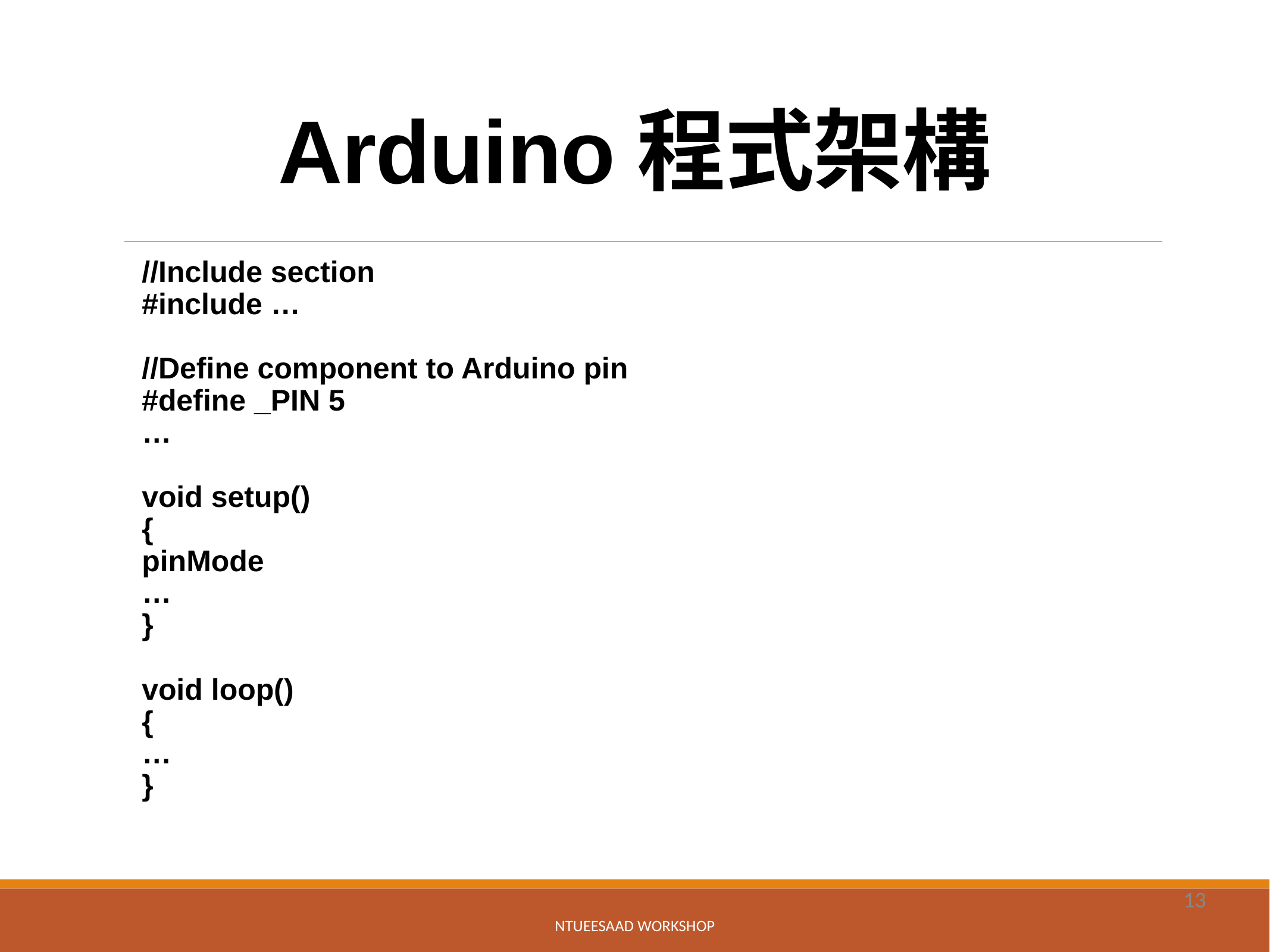

# Arduino程式架構
//Include section
#include …

//Define component to Arduino pin
#define _PIN 5
…

void setup()
{
pinMode
…
}

void loop()
{
…
}

13
NTUEESAAD WORKSHOP